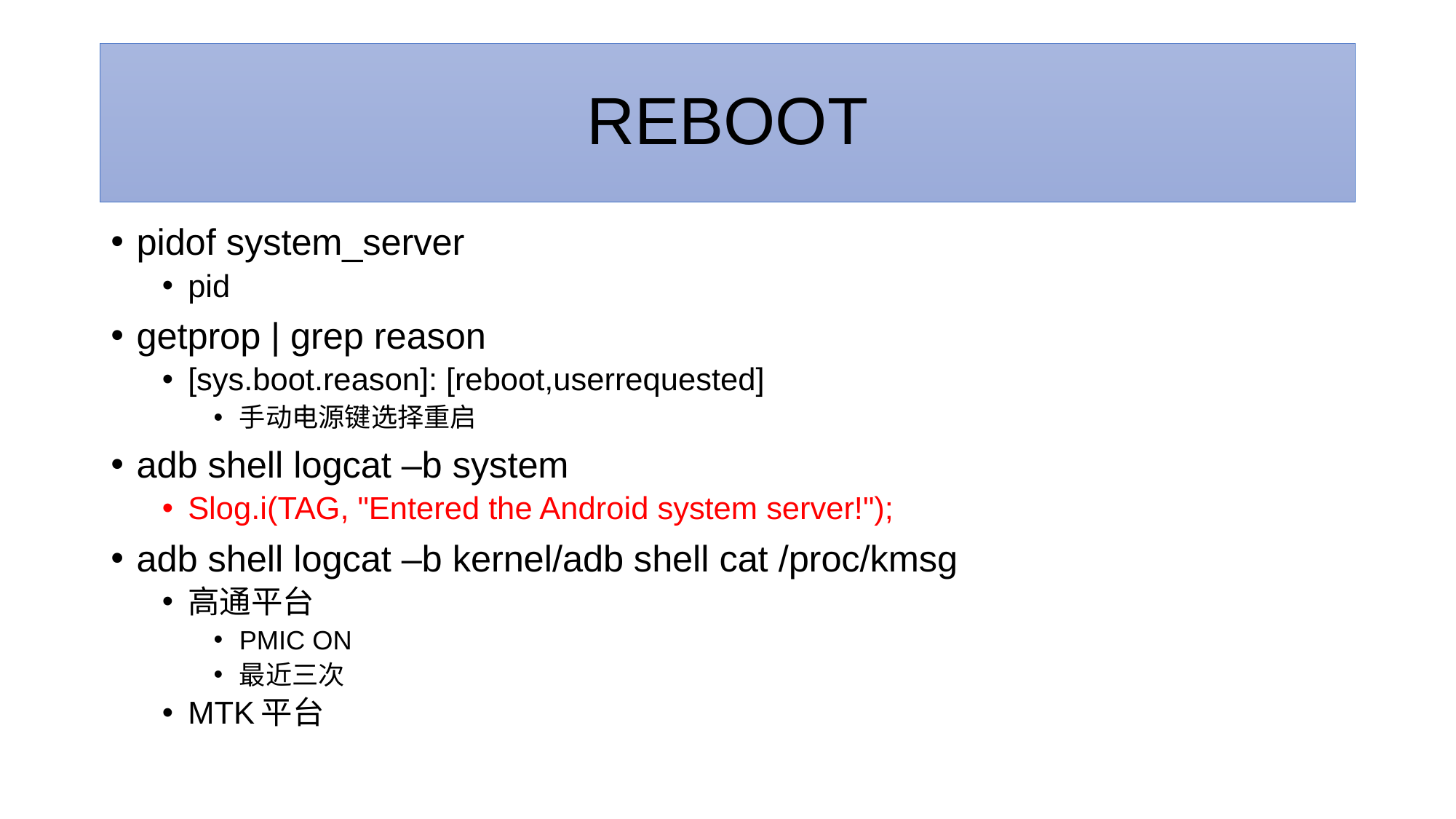

# REBOOT
pidof system_server
pid
getprop | grep reason
[sys.boot.reason]: [reboot,userrequested]
手动电源键选择重启
adb shell logcat –b system
Slog.i(TAG, "Entered the Android system server!");
adb shell logcat –b kernel/adb shell cat /proc/kmsg
高通平台
PMIC ON
最近三次
MTK平台